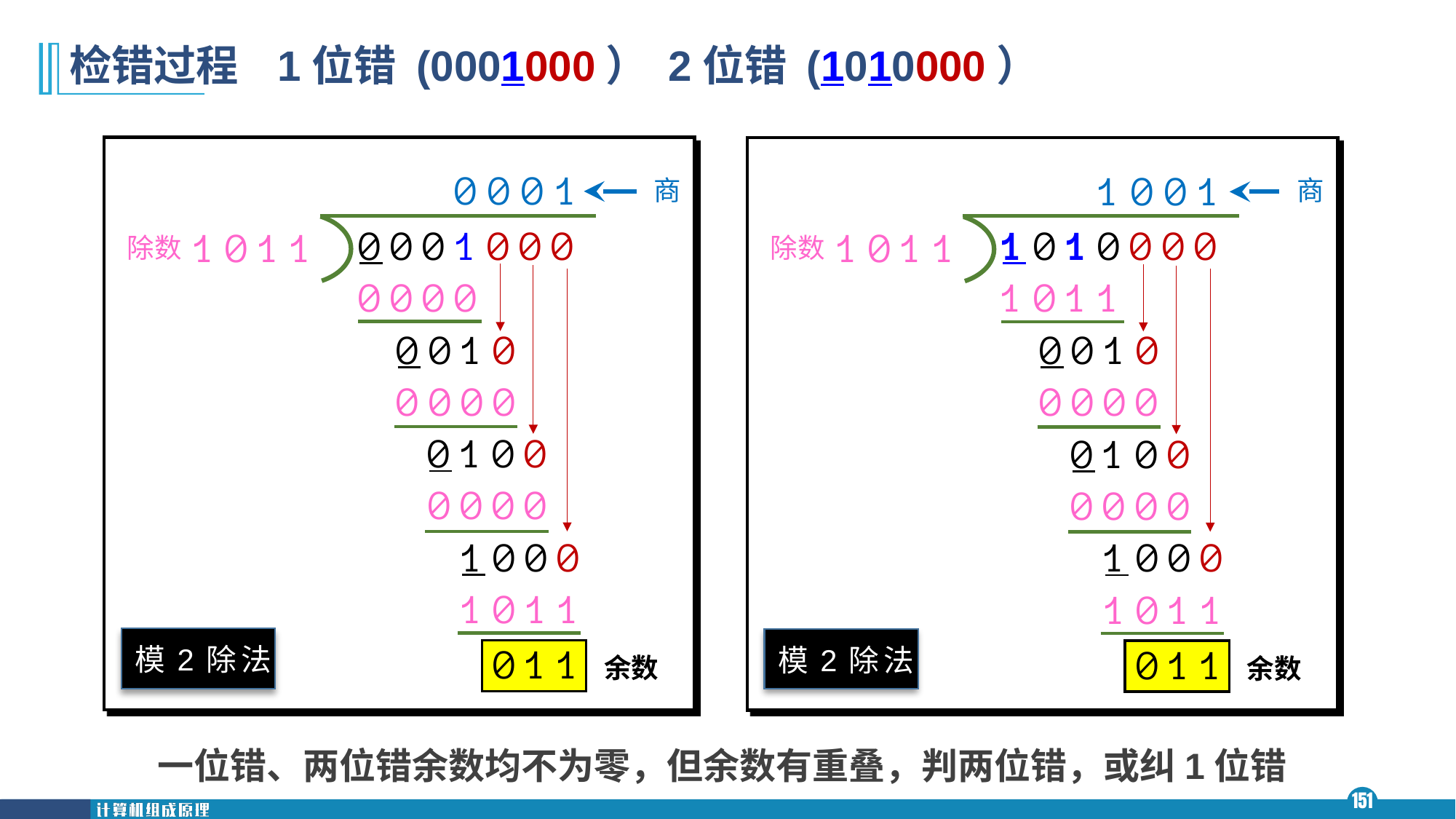

# 检错过程   1位错 (0001000） 2位错 (1010000）

模2除法

模2除法
0
0
0
1
1
0
0
1
商
商
0001000

1010000

1011
除数
1011
除数
0000
1011
0010
0010
0000
0000
0100
0100
0000
0000
1000
1000
1011
1011
011
011

余数

余数
一位错、两位错余数均不为零，但余数有重叠，判两位错，或纠1位错